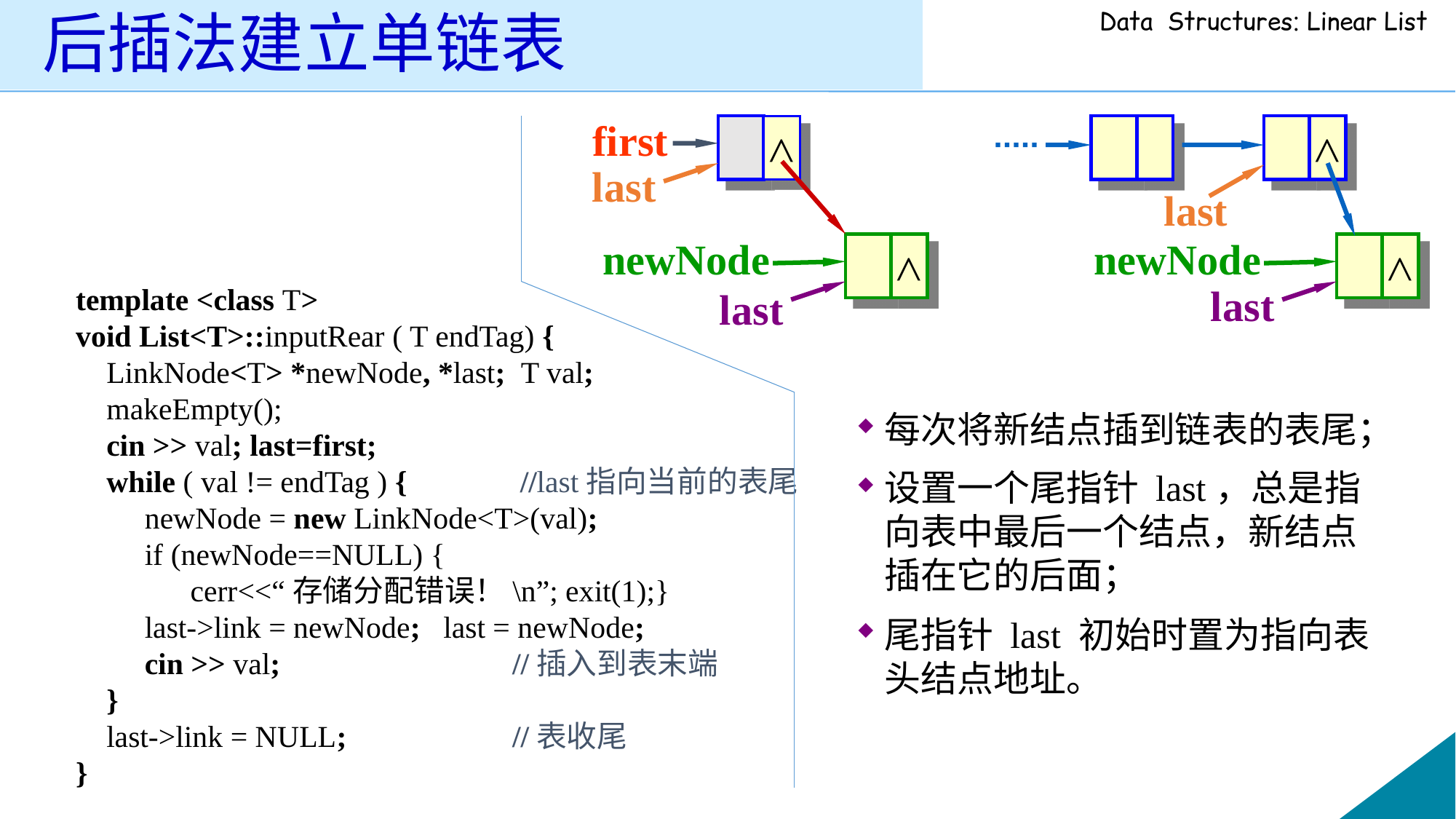

# 后插法建立单链表
first

˄

˄

last

last
newNode
newNode

˄

˄

last
last

template <class T>
void List<T>::inputRear ( T endTag) {
    LinkNode<T> *newNode, *last;  T val;
    makeEmpty();
    cin >> val; last=first;
    while ( val != endTag ) {   	 //last指向当前的表尾
         newNode = new LinkNode<T>(val);
         if (newNode==NULL) {
               cerr<<“存储分配错误！\n”; exit(1);}
         last->link = newNode;   last = newNode;
         cin >> val;			//插入到表末端
    }
    last->link = NULL;              	//表收尾
}
每次将新结点插到链表的表尾；
设置一个尾指针 last，总是指向表中最后一个结点，新结点插在它的后面；
尾指针 last 初始时置为指向表头结点地址。